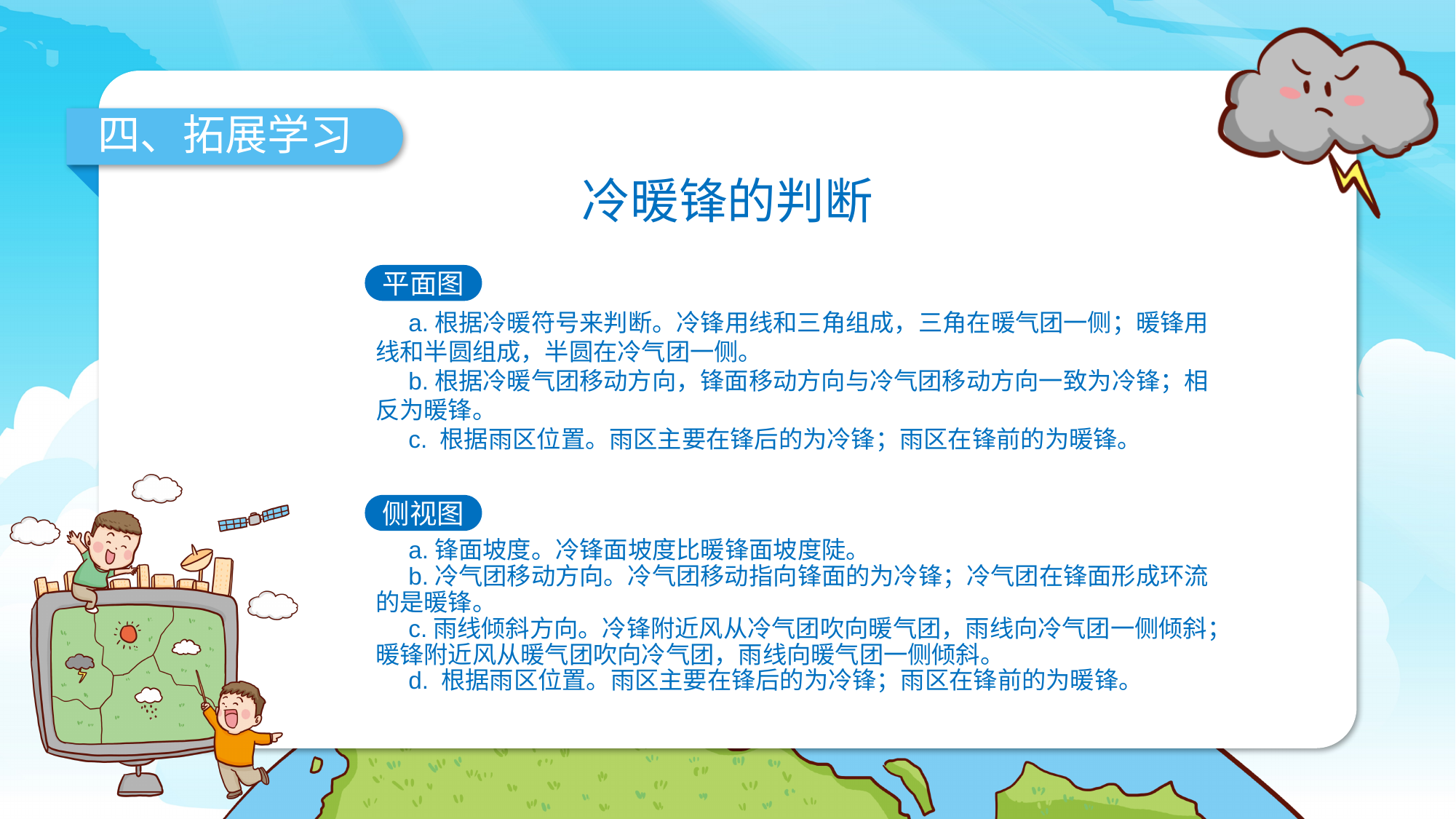

四、拓展学习
冷暖锋的判断
平面图
a.根据冷暖符号来判断。冷锋用线和三角组成，三角在暖气团一侧；暖锋用线和半圆组成，半圆在冷气团一侧。
b.根据冷暖气团移动方向，锋面移动方向与冷气团移动方向一致为冷锋；相反为暖锋。
c. 根据雨区位置。雨区主要在锋后的为冷锋；雨区在锋前的为暖锋。
侧视图
a.锋面坡度。冷锋面坡度比暖锋面坡度陡。
b.冷气团移动方向。冷气团移动指向锋面的为冷锋；冷气团在锋面形成环流的是暖锋。
c.雨线倾斜方向。冷锋附近风从冷气团吹向暖气团，雨线向冷气团一侧倾斜；暖锋附近风从暖气团吹向冷气团，雨线向暖气团一侧倾斜。
d. 根据雨区位置。雨区主要在锋后的为冷锋；雨区在锋前的为暖锋。